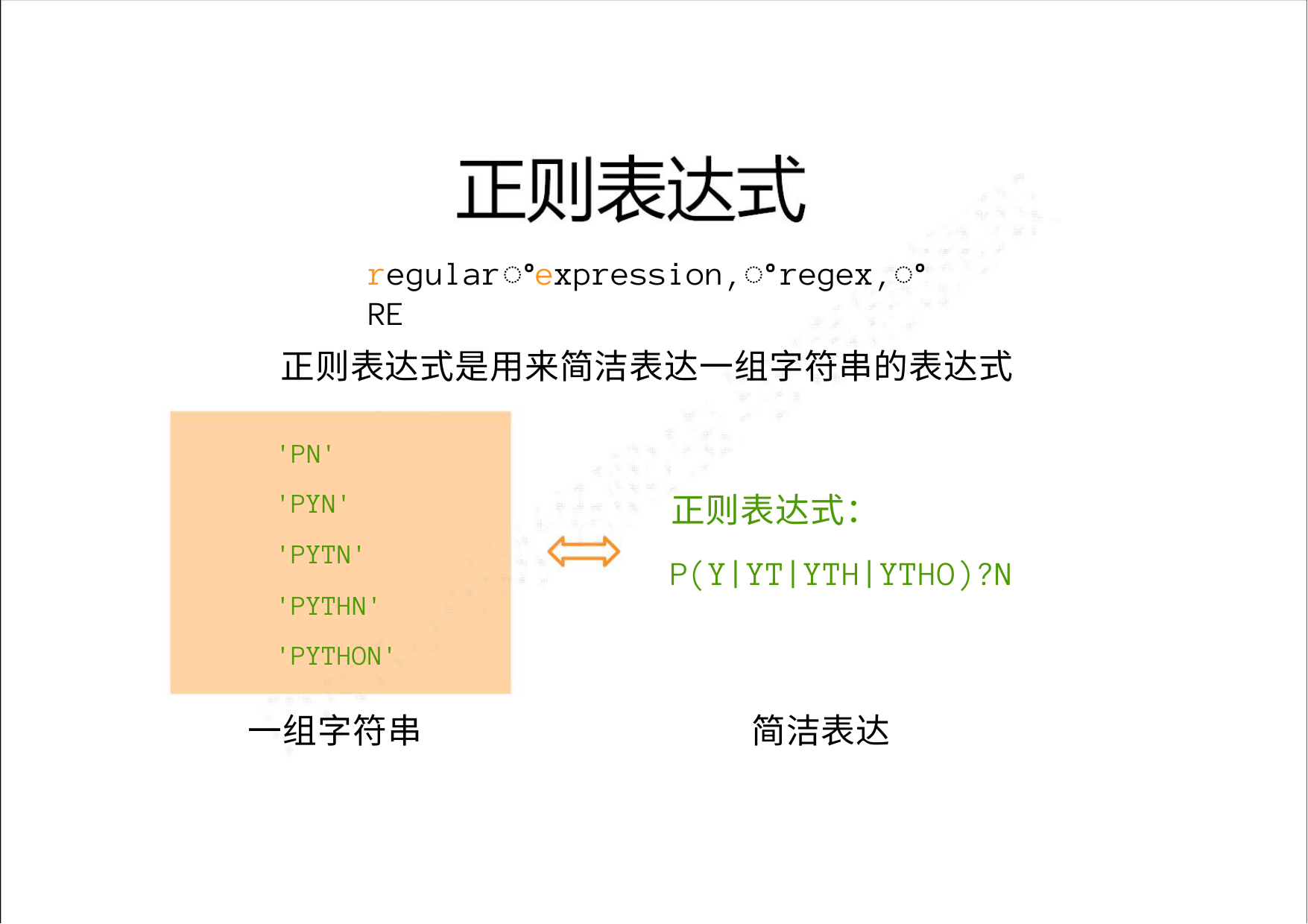

regularꢀexpression,ꢀregex,ꢀRE
正则表达式是用来简洁表达一组字符串的表达式
'PN'
正则表达式：
'PYN'
'PYTN'
'PYTHN'
'PYTHON'
P(Y|YT|YTH|YTHO)?N
一组字符串
简洁表达